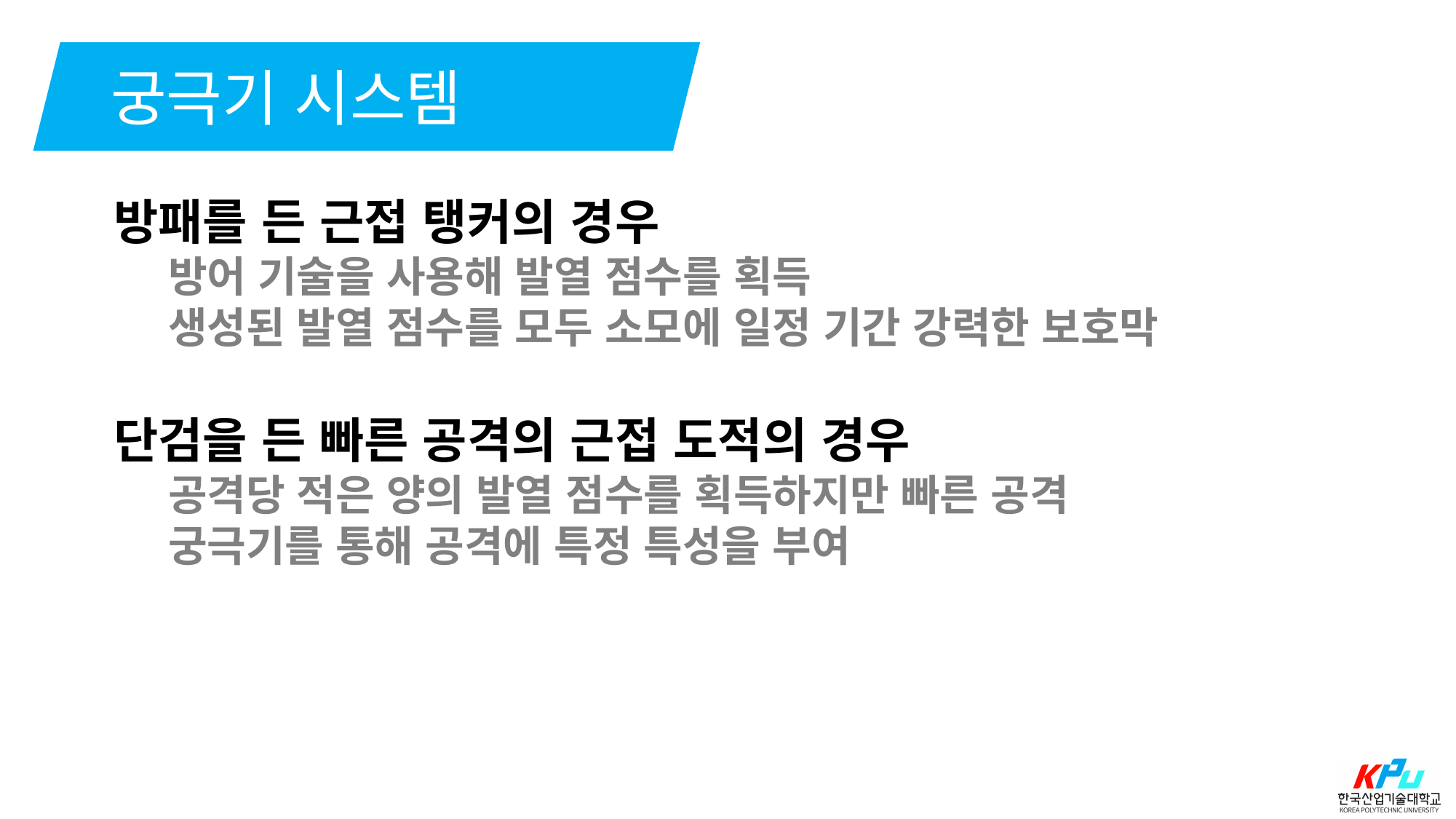

궁극기 시스템
방패를 든 근접 탱커의 경우
방어 기술을 사용해 발열 점수를 획득
생성된 발열 점수를 모두 소모에 일정 기간 강력한 보호막

단검을 든 빠른 공격의 근접 도적의 경우
공격당 적은 양의 발열 점수를 획득하지만 빠른 공격
궁극기를 통해 공격에 특정 특성을 부여